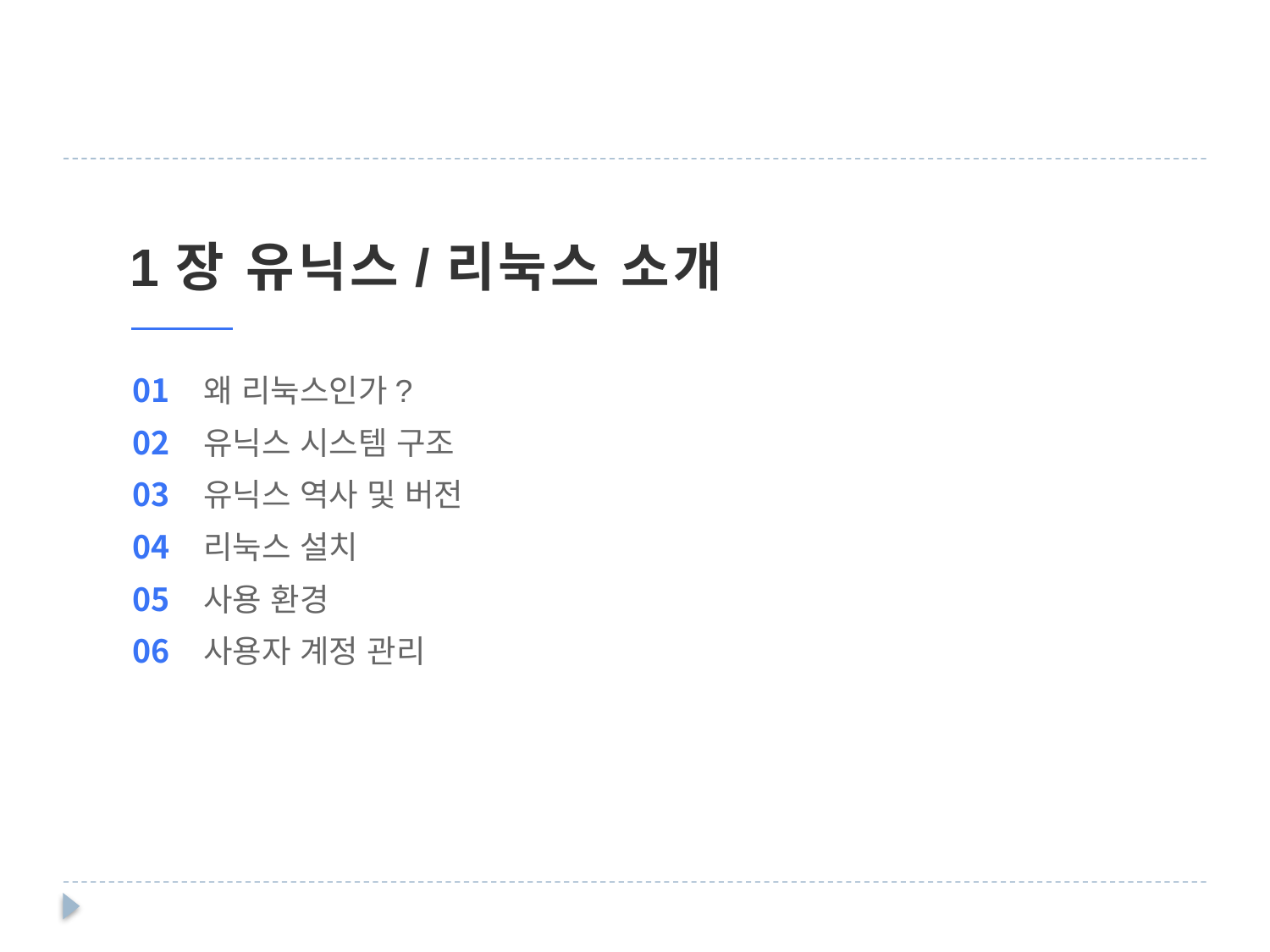

1장 유닉스/리눅스 소개
01
02
03
04
05
06
왜 리눅스인가?
유닉스 시스템 구조
유닉스 역사 및 버전
리눅스 설치
사용 환경
사용자 계정 관리